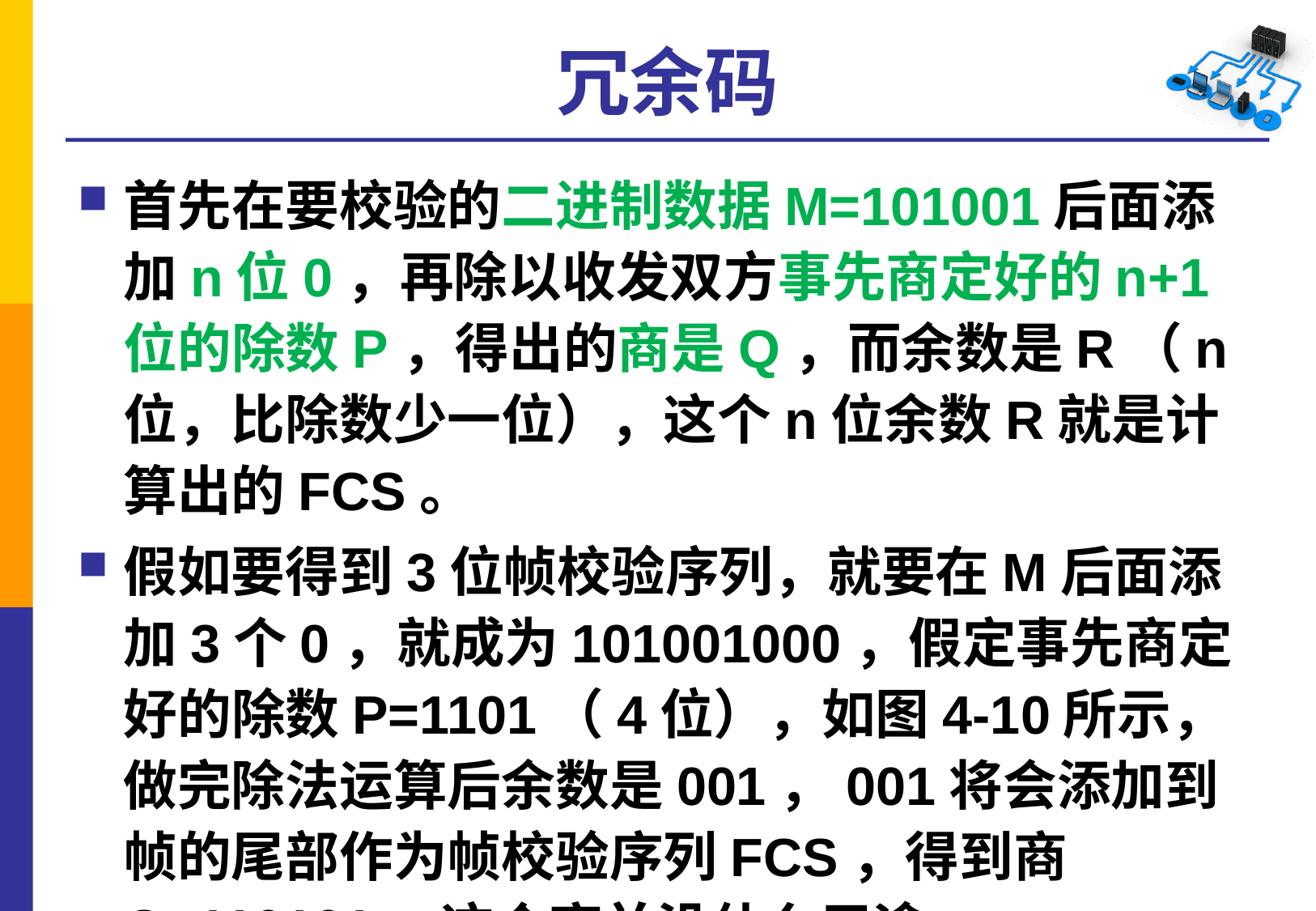

# 冗余码
首先在要校验的二进制数据M=101001后面添加n位0，再除以收发双方事先商定好的n+1位的除数P，得出的商是Q，而余数是R（n位，比除数少一位），这个n位余数R就是计算出的FCS。
假如要得到3位帧校验序列，就要在M后面添加3个0，就成为101001000，假定事先商定好的除数P=1101（4位），如图4-10所示，做完除法运算后余数是001，001将会添加到帧的尾部作为帧校验序列FCS，得到商Q=110101，这个商并没什么用途。